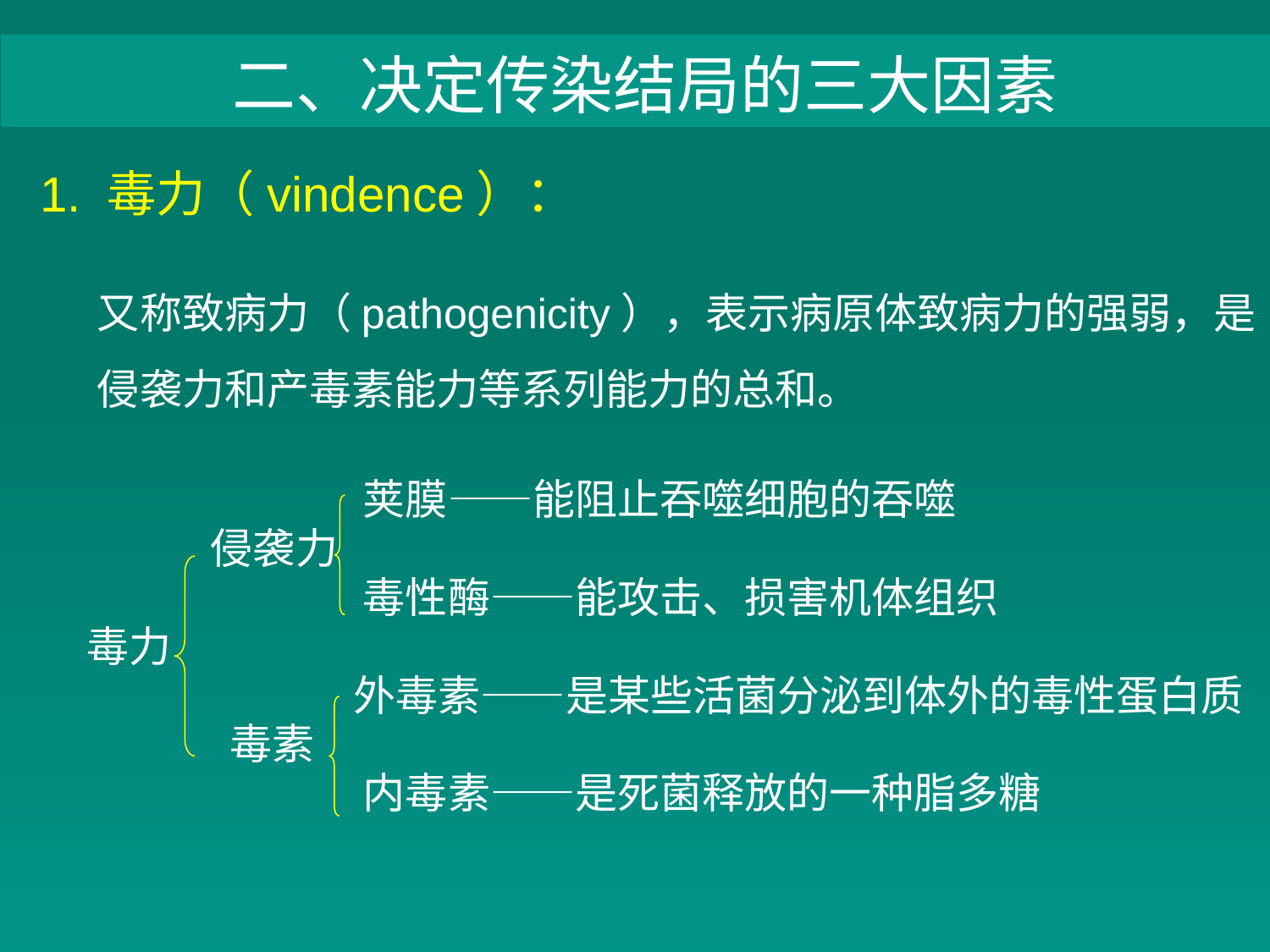

二、决定传染结局的三大因素
1. 毒力（vindence）：
又称致病力（pathogenicity），表示病原体致病力的强弱，是侵袭力和产毒素能力等系列能力的总和。
                              荚膜——能阻止吞噬细胞的吞噬
              侵袭力
                              毒性酶——能攻击、损害机体组织
 毒力
                             外毒素——是某些活菌分泌到体外的毒性蛋白质
                毒素
                              内毒素——是死菌释放的一种脂多糖